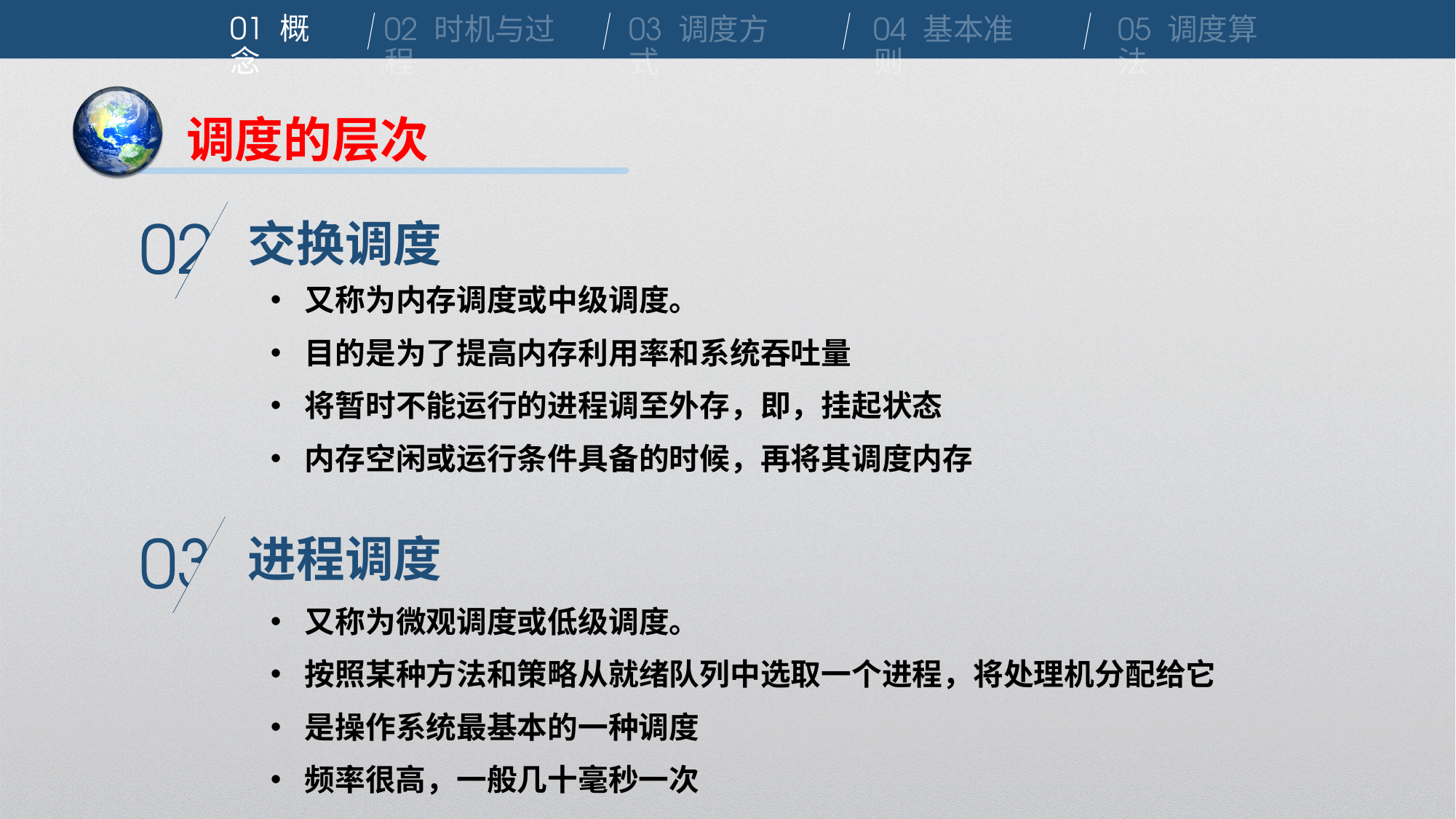

01 概念
02 时机与过程
03 调度方式
04 基本准则
05 调度算法
调度的层次
交换调度

02
又称为内存调度或中级调度。
目的是为了提高内存利用率和系统吞吐量
将暂时不能运行的进程调至外存，即，挂起状态
内存空闲或运行条件具备的时候，再将其调度内存
进程调度

03
又称为微观调度或低级调度。
按照某种方法和策略从就绪队列中选取一个进程，将处理机分配给它
是操作系统最基本的一种调度
频率很高，一般几十毫秒一次